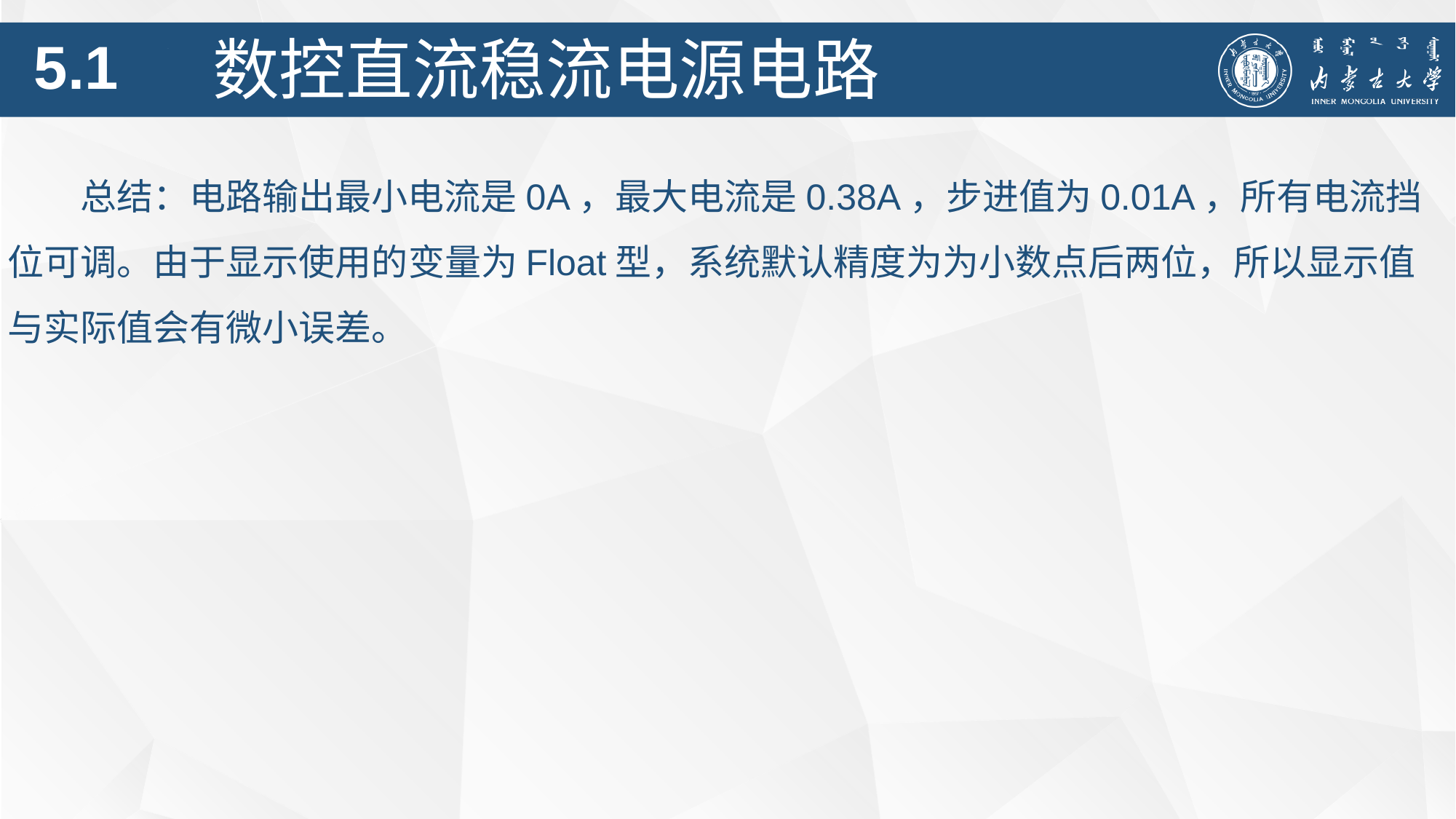

5.1
数控直流稳流电源电路

总结：电路输出最小电流是0A，最大电流是0.38A，步进值为0.01A，所有电流挡位可调。由于显示使用的变量为Float型，系统默认精度为为小数点后两位，所以显示值与实际值会有微小误差。